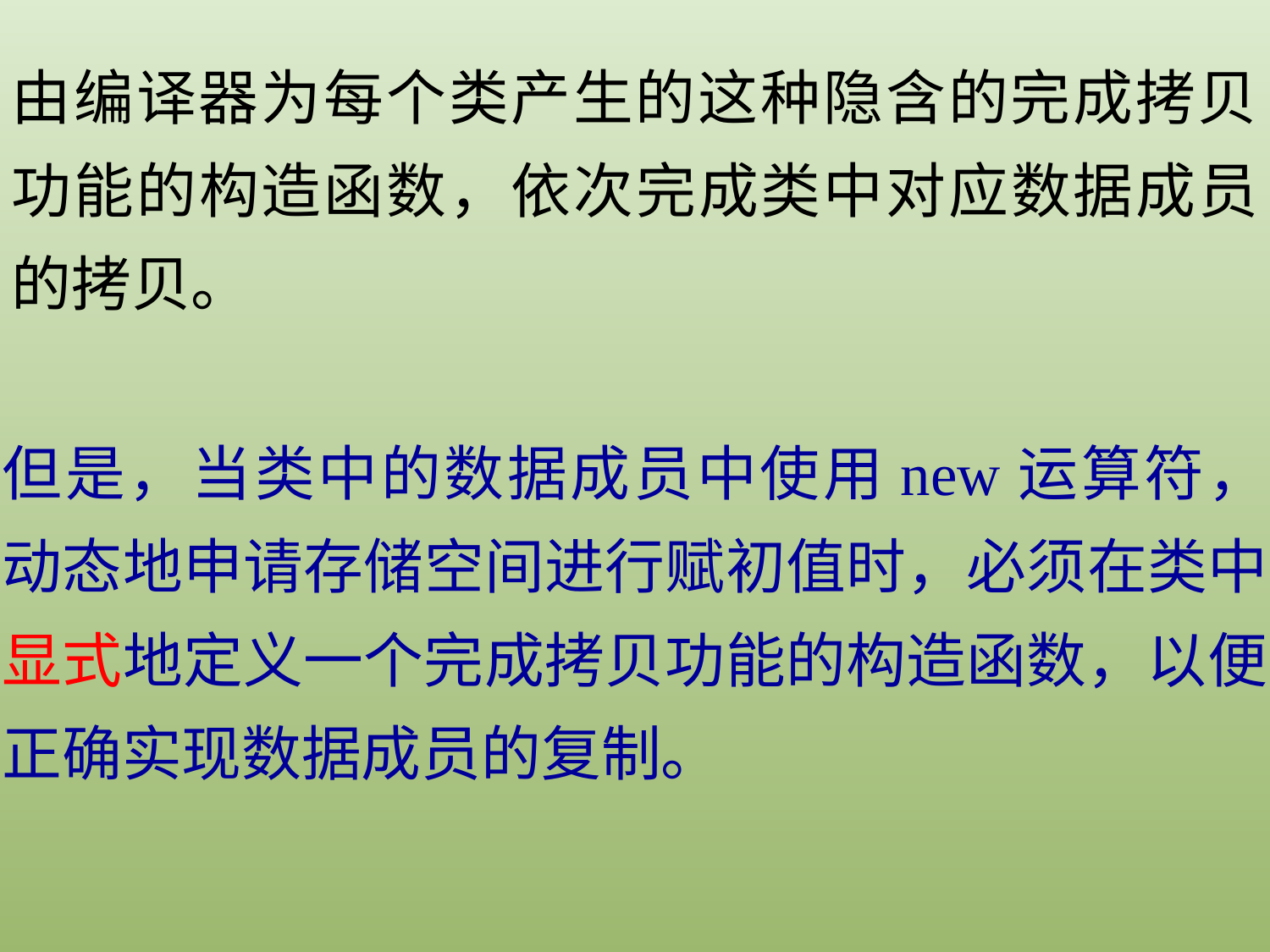

由编译器为每个类产生的这种隐含的完成拷贝功能的构造函数，依次完成类中对应数据成员的拷贝。
但是，当类中的数据成员中使用new运算符，动态地申请存储空间进行赋初值时，必须在类中显式地定义一个完成拷贝功能的构造函数，以便正确实现数据成员的复制。
696